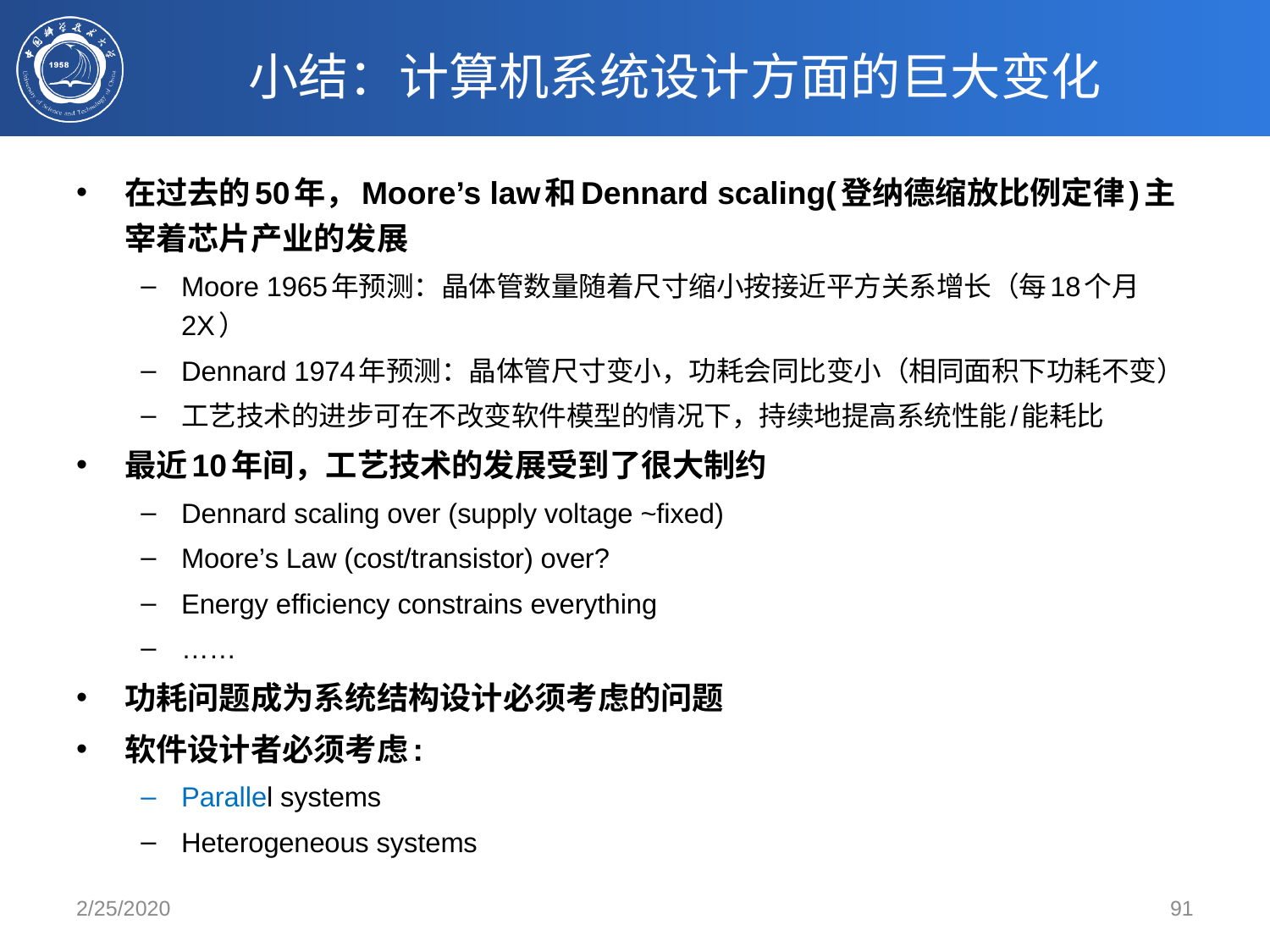

# 小结：计算机系统设计方面的巨大变化
在过去的50年，Moore’s law和Dennard scaling(登纳德缩放比例定律)主宰着芯片产业的发展
Moore 1965年预测：晶体管数量随着尺寸缩小按接近平方关系增长（每18个月2X）
Dennard 1974年预测：晶体管尺寸变小，功耗会同比变小（相同面积下功耗不变）
工艺技术的进步可在不改变软件模型的情况下，持续地提高系统性能/能耗比
最近10年间，工艺技术的发展受到了很大制约
Dennard scaling over (supply voltage ~fixed)
Moore’s Law (cost/transistor) over?
Energy efficiency constrains everything
……
功耗问题成为系统结构设计必须考虑的问题
软件设计者必须考虑:
Parallel systems
Heterogeneous systems

2/25/2020
91